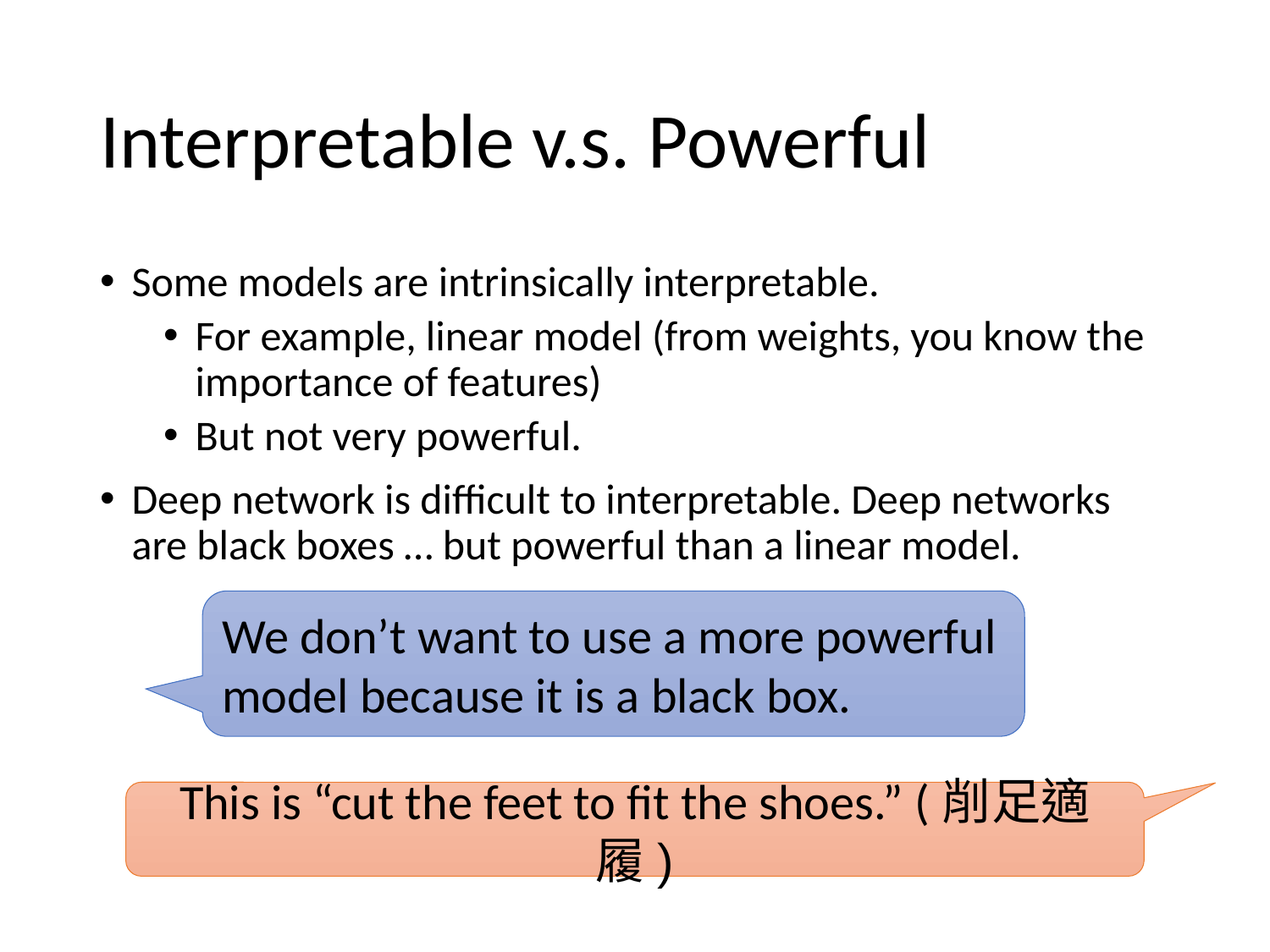

# Interpretable v.s. Powerful
Some models are intrinsically interpretable.
For example, linear model (from weights, you know the importance of features)
But not very powerful.
Deep network is difficult to interpretable. Deep networks are black boxes … but powerful than a linear model.

We don’t want to use a more powerful model because it is a black box.
This is “cut the feet to fit the shoes.” (削足適履)